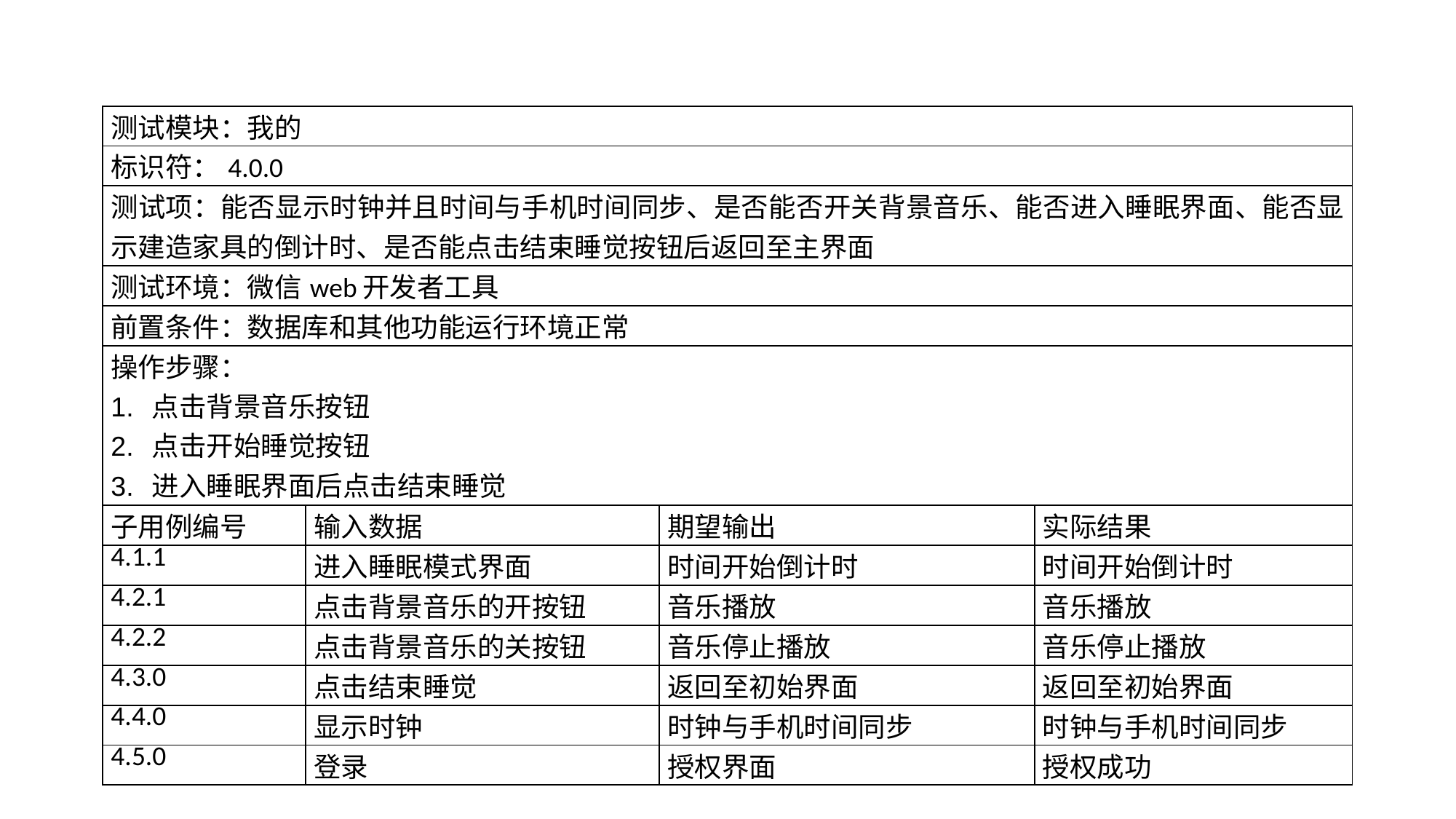

| 测试模块：我的 |  |  |  |
| --- | --- | --- | --- |
| 标识符：4.0.0 |  |  |  |
| 测试项：能否显示时钟并且时间与手机时间同步、是否能否开关背景音乐、能否进入睡眠界面、能否显示建造家具的倒计时、是否能点击结束睡觉按钮后返回至主界面 |  |  |  |
| 测试环境：微信web开发者工具 |  |  |  |
| 前置条件：数据库和其他功能运行环境正常 |  |  |  |
| 操作步骤： 点击背景音乐按钮 点击开始睡觉按钮 进入睡眠界面后点击结束睡觉 |  |  |  |
| 子用例编号 | 输入数据 | 期望输出 | 实际结果 |
| 4.1.1 | 进入睡眠模式界面 | 时间开始倒计时 | 时间开始倒计时 |
| 4.2.1 | 点击背景音乐的开按钮 | 音乐播放 | 音乐播放 |
| 4.2.2 | 点击背景音乐的关按钮 | 音乐停止播放 | 音乐停止播放 |
| 4.3.0 | 点击结束睡觉 | 返回至初始界面 | 返回至初始界面 |
| 4.4.0 | 显示时钟 | 时钟与手机时间同步 | 时钟与手机时间同步 |
| 4.5.0 | 登录 | 授权界面 | 授权成功 |